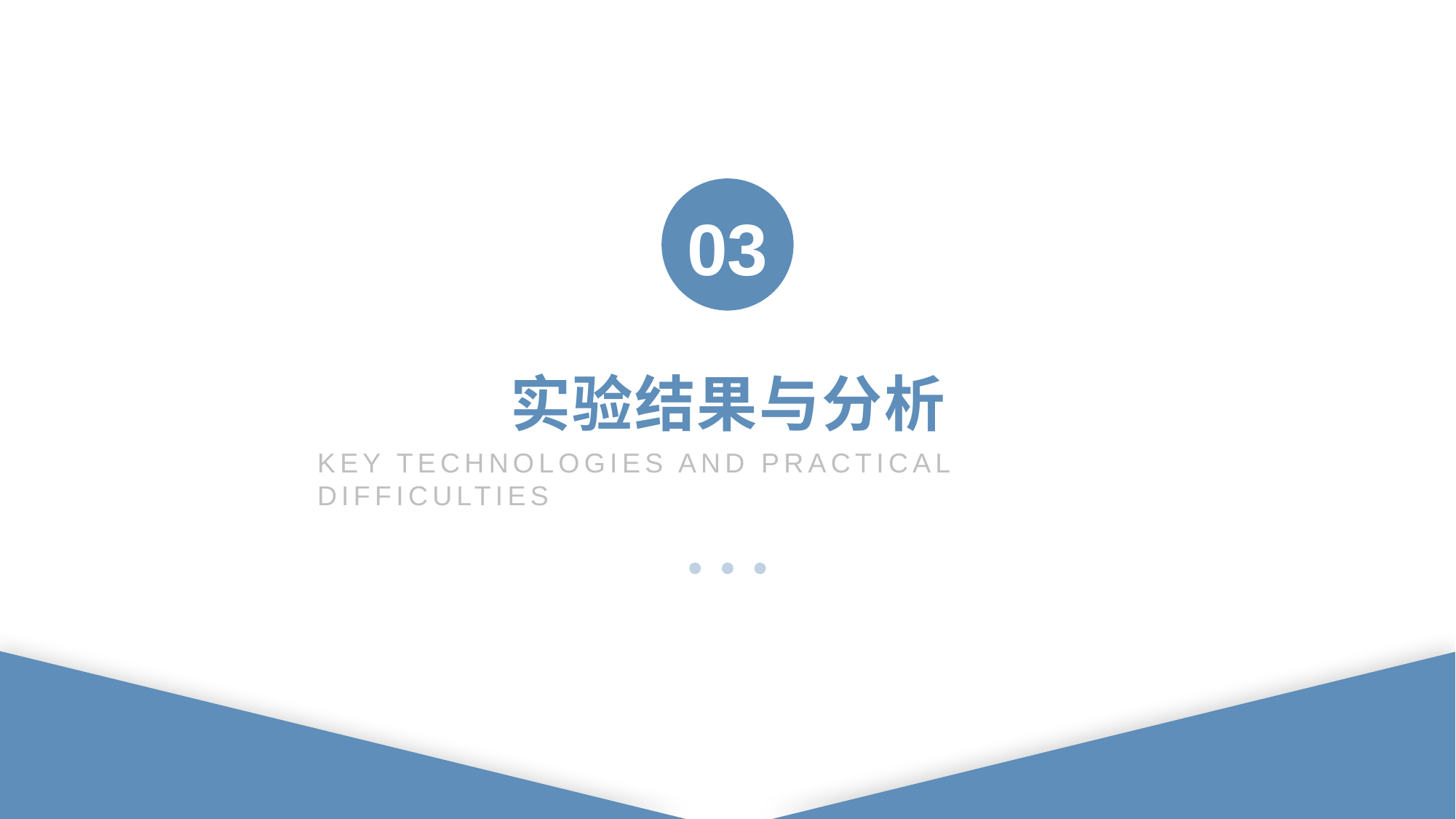

03
实验结果与分析
KEY TECHNOLOGIES AND PRACTICAL DIFFICULTIES